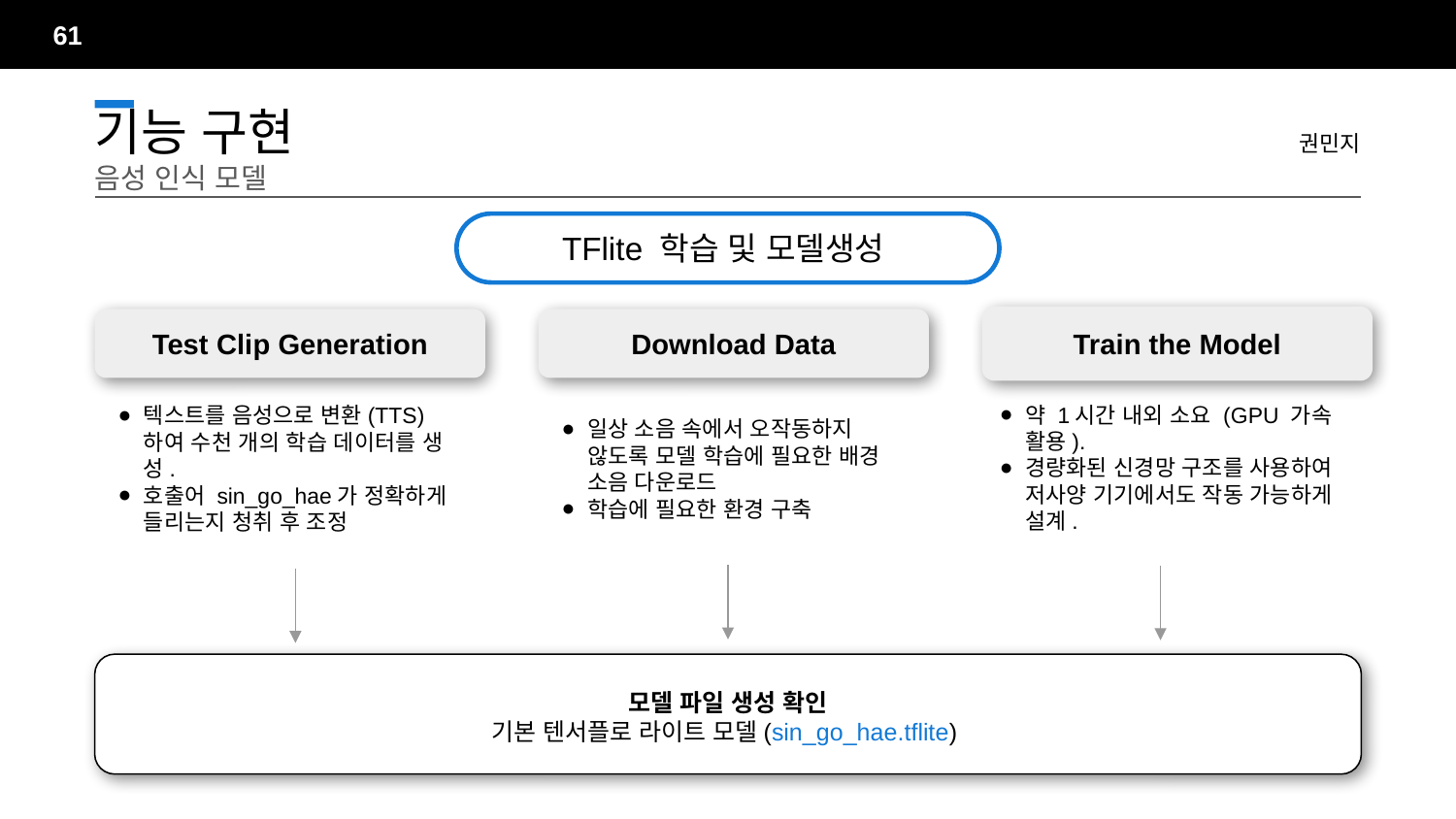

61

권민지
기능 구현		음성 인식 모델
TFlite 학습 및 모델생성
Train the Model
Test Clip Generation
Download Data
약 1시간 내외 소요 (GPU 가속 활용).
경량화된 신경망 구조를 사용하여 저사양 기기에서도 작동 가능하게 설계.
텍스트를 음성으로 변환(TTS) 하여 수천 개의 학습 데이터를 생성.
호출어 sin_go_hae가 정확하게 들리는지 청취 후 조정
일상 소음 속에서 오작동하지 않도록 모델 학습에 필요한 배경 소음 다운로드
학습에 필요한 환경 구축
모델 파일 생성 확인
기본 텐서플로 라이트 모델(sin_go_hae.tflite)